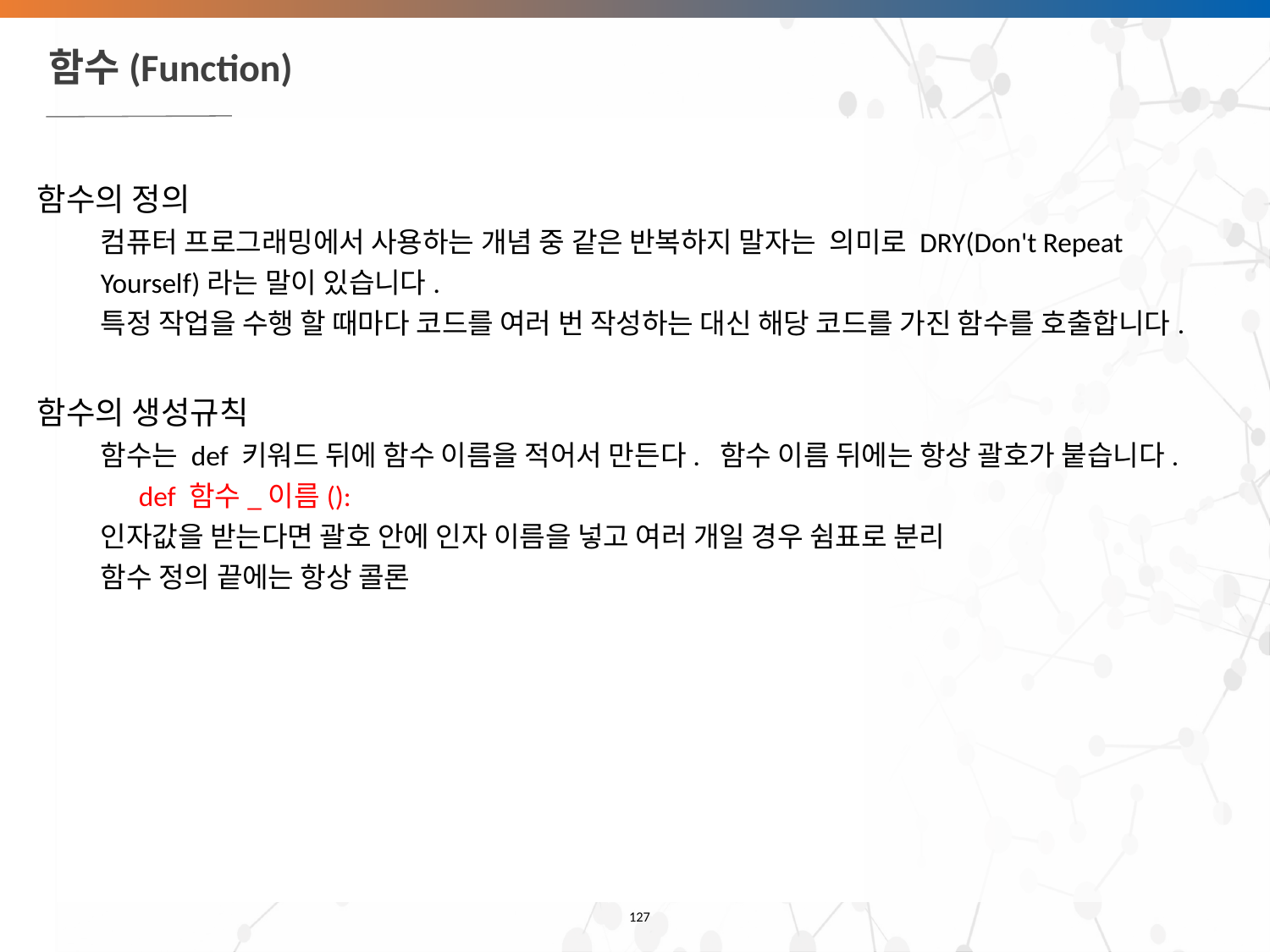

# 함수(Function)
함수의 정의
컴퓨터 프로그래밍에서 사용하는 개념 중 같은 반복하지 말자는  의미로 DRY(Don't Repeat Yourself)라는 말이 있습니다.
특정 작업을 수행 할 때마다 코드를 여러 번 작성하는 대신 해당 코드를 가진 함수를 호출합니다.

함수의 생성규칙
함수는 def 키워드 뒤에 함수 이름을 적어서 만든다.  함수 이름 뒤에는 항상 괄호가 붙습니다.
      def 함수_이름():
인자값을 받는다면 괄호 안에 인자 이름을 넣고 여러 개일 경우 쉼표로 분리
함수 정의 끝에는 항상 콜론

127